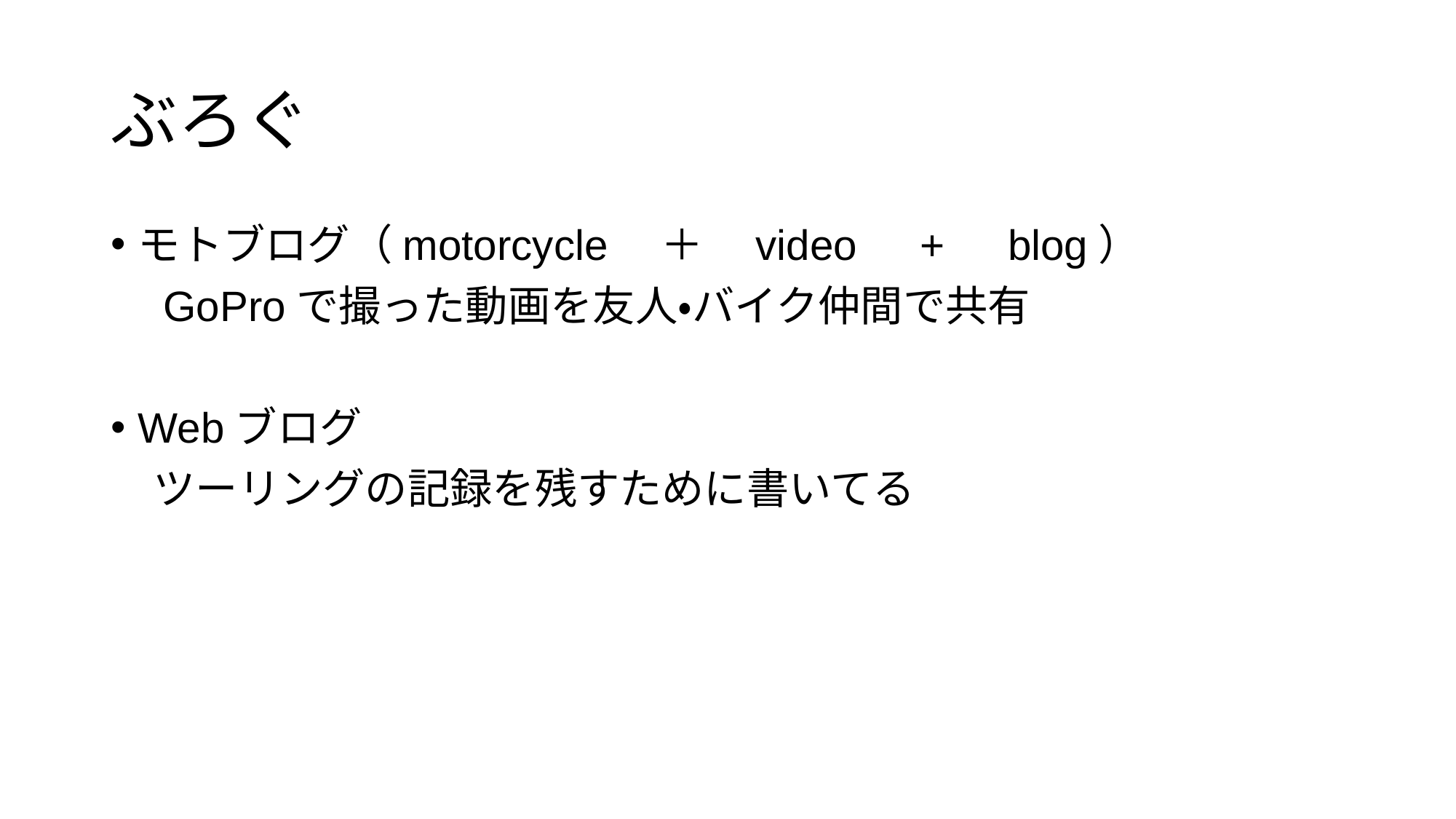

# ぶろぐ
モトブログ（motorcycle　＋　video　+　blog）
　GoProで撮った動画を友人・バイク仲間で共有

Webブログ
　ツーリングの記録を残すために書いてる